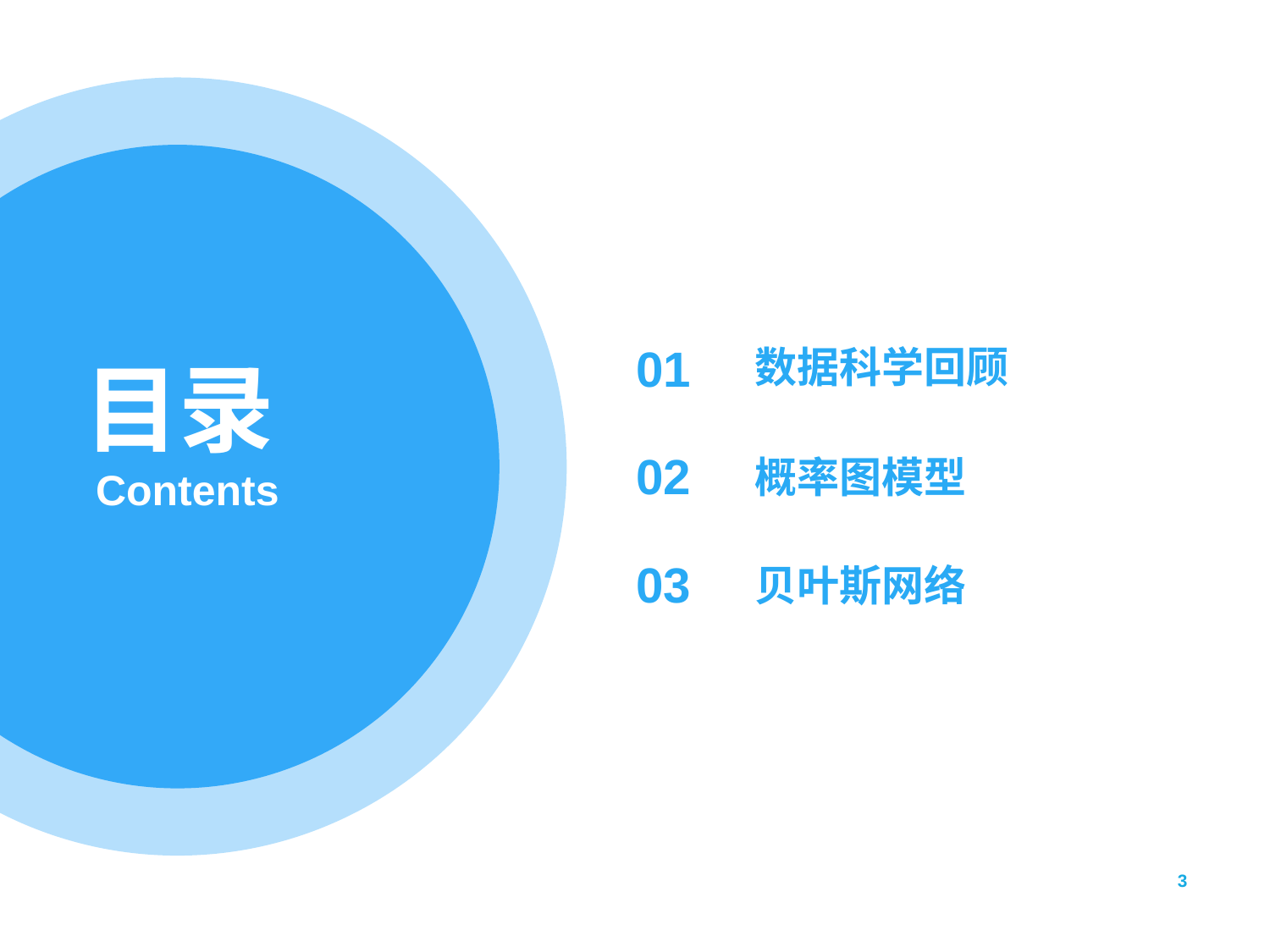

01
数据科学回顾
概率图模型
02
贝叶斯网络
03
3